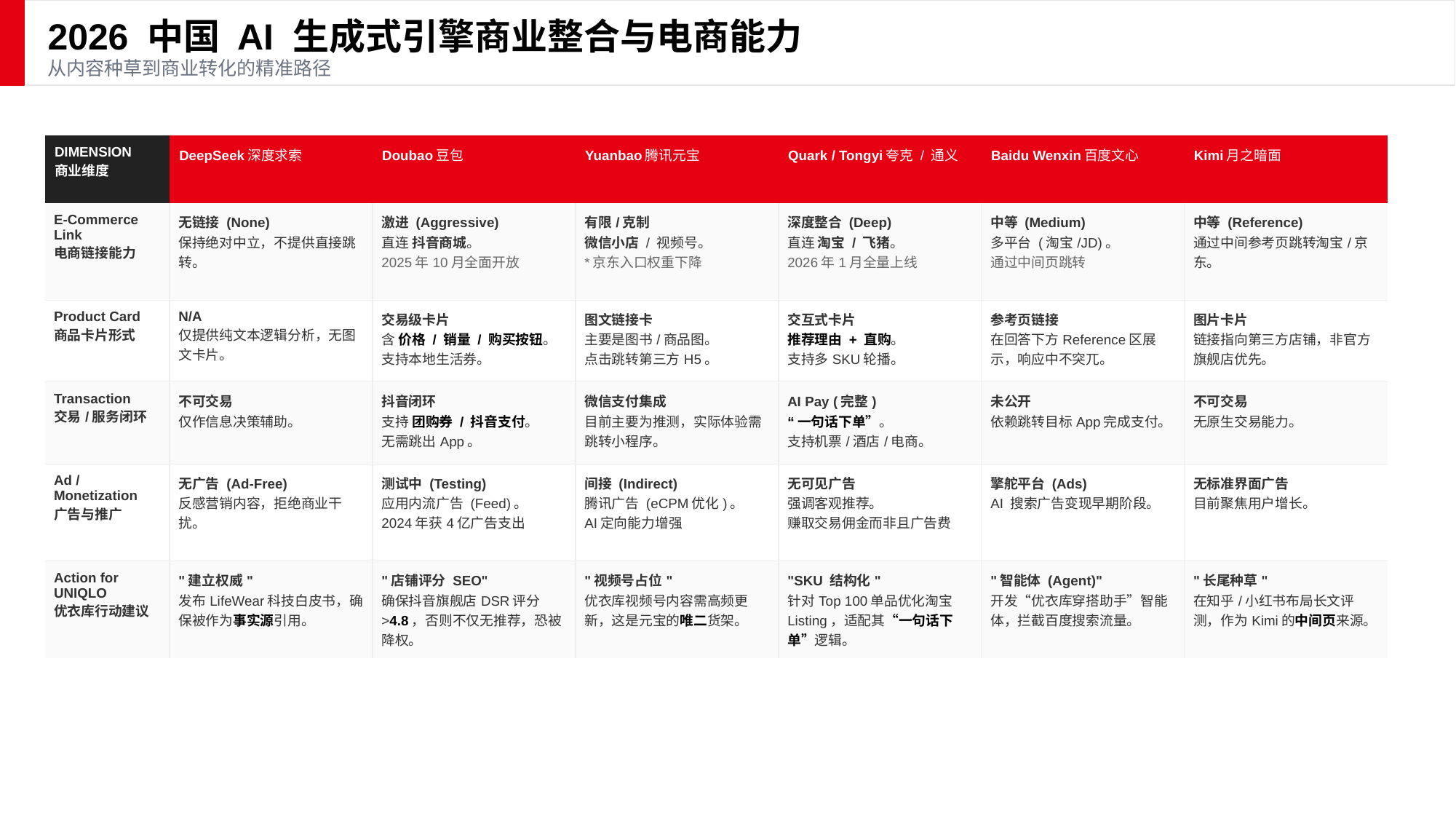

2026 中国 AI 生成式引擎商业整合与电商能力
从内容种草到商业转化的精准路径
| DIMENSION 商业维度 | DeepSeek深度求索 | Doubao豆包 | Yuanbao腾讯元宝 | Quark / Tongyi夸克 / 通义 | Baidu Wenxin百度文心 | Kimi月之暗面 |
| --- | --- | --- | --- | --- | --- | --- |
| E-Commerce Link 电商链接能力 | 无链接 (None) 保持绝对中立，不提供直接跳转。 | 激进 (Aggressive) 直连 抖音商城。 2025年10月全面开放 | 有限/克制 微信小店 / 视频号。 \*京东入口权重下降 | 深度整合 (Deep) 直连 淘宝 / 飞猪。 2026年1月全量上线 | 中等 (Medium) 多平台 (淘宝/JD)。 通过中间页跳转 | 中等 (Reference) 通过中间参考页跳转淘宝/京东。 |
| Product Card 商品卡片形式 | N/A 仅提供纯文本逻辑分析，无图文卡片。 | 交易级卡片 含 价格 / 销量 / 购买按钮。 支持本地生活券。 | 图文链接卡 主要是图书/商品图。 点击跳转第三方H5。 | 交互式卡片 推荐理由 + 直购。 支持多SKU轮播。 | 参考页链接 在回答下方Reference区展示，响应中不突兀。 | 图片卡片 链接指向第三方店铺，非官方旗舰店优先。 |
| Transaction 交易/服务闭环 | 不可交易 仅作信息决策辅助。 | 抖音闭环 支持 团购券 / 抖音支付。 无需跳出App。 | 微信支付集成 目前主要为推测，实际体验需跳转小程序。 | AI Pay (完整) “一句话下单”。 支持机票/酒店/电商。 | 未公开 依赖跳转目标App完成支付。 | 不可交易 无原生交易能力。 |
| Ad / Monetization 广告与推广 | 无广告 (Ad-Free) 反感营销内容，拒绝商业干扰。 | 测试中 (Testing) 应用内流广告 (Feed)。 2024年获4亿广告支出 | 间接 (Indirect) 腾讯广告 (eCPM优化)。 AI定向能力增强 | 无可见广告 强调客观推荐。 赚取交易佣金而非且广告费 | 擎舵平台 (Ads) AI 搜索广告变现早期阶段。 | 无标准界面广告 目前聚焦用户增长。 |
| Action for UNIQLO 优衣库行动建议 | "建立权威" 发布LifeWear科技白皮书，确保被作为事实源引用。 | "店铺评分 SEO" 确保抖音旗舰店DSR评分>4.8，否则不仅无推荐，恐被降权。 | "视频号占位" 优衣库视频号内容需高频更新，这是元宝的唯二货架。 | "SKU 结构化" 针对Top 100单品优化淘宝Listing，适配其“一句话下单”逻辑。 | "智能体 (Agent)" 开发“优衣库穿搭助手”智能体，拦截百度搜索流量。 | "长尾种草" 在知乎/小红书布局长文评测，作为Kimi的中间页来源。 |